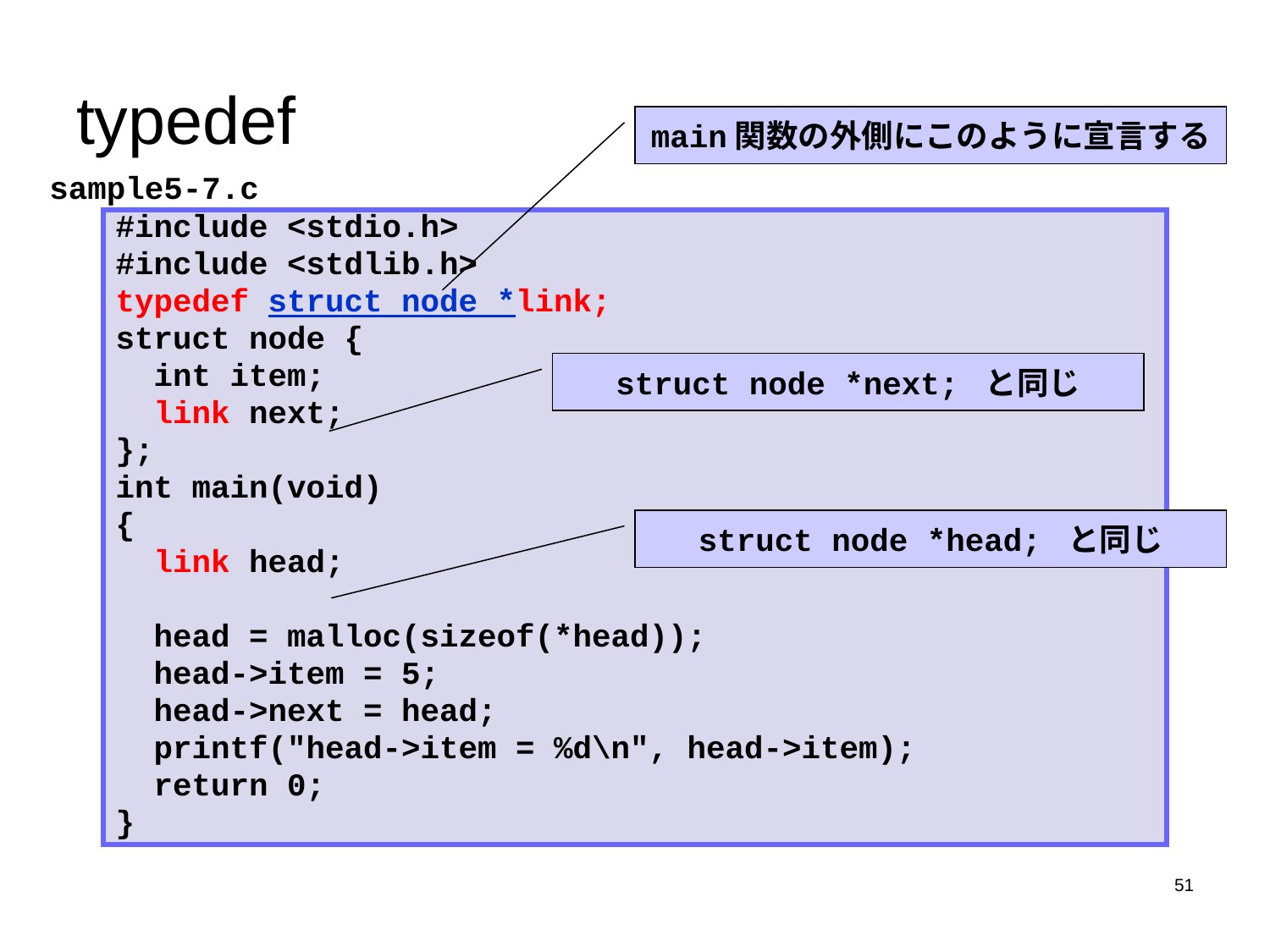

# typedef
main関数の外側にこのように宣言する
sample5-7.c
#include <stdio.h>
#include <stdlib.h>
typedef struct node *link;
struct node {
  int item;
  link next;
};
int main(void)
{
  link head;

  head = malloc(sizeof(*head));
  head->item = 5;
  head->next = head;
  printf("head->item = %d\n", head->item);
  return 0;
}
struct node *next; と同じ
struct node *head; と同じ
51